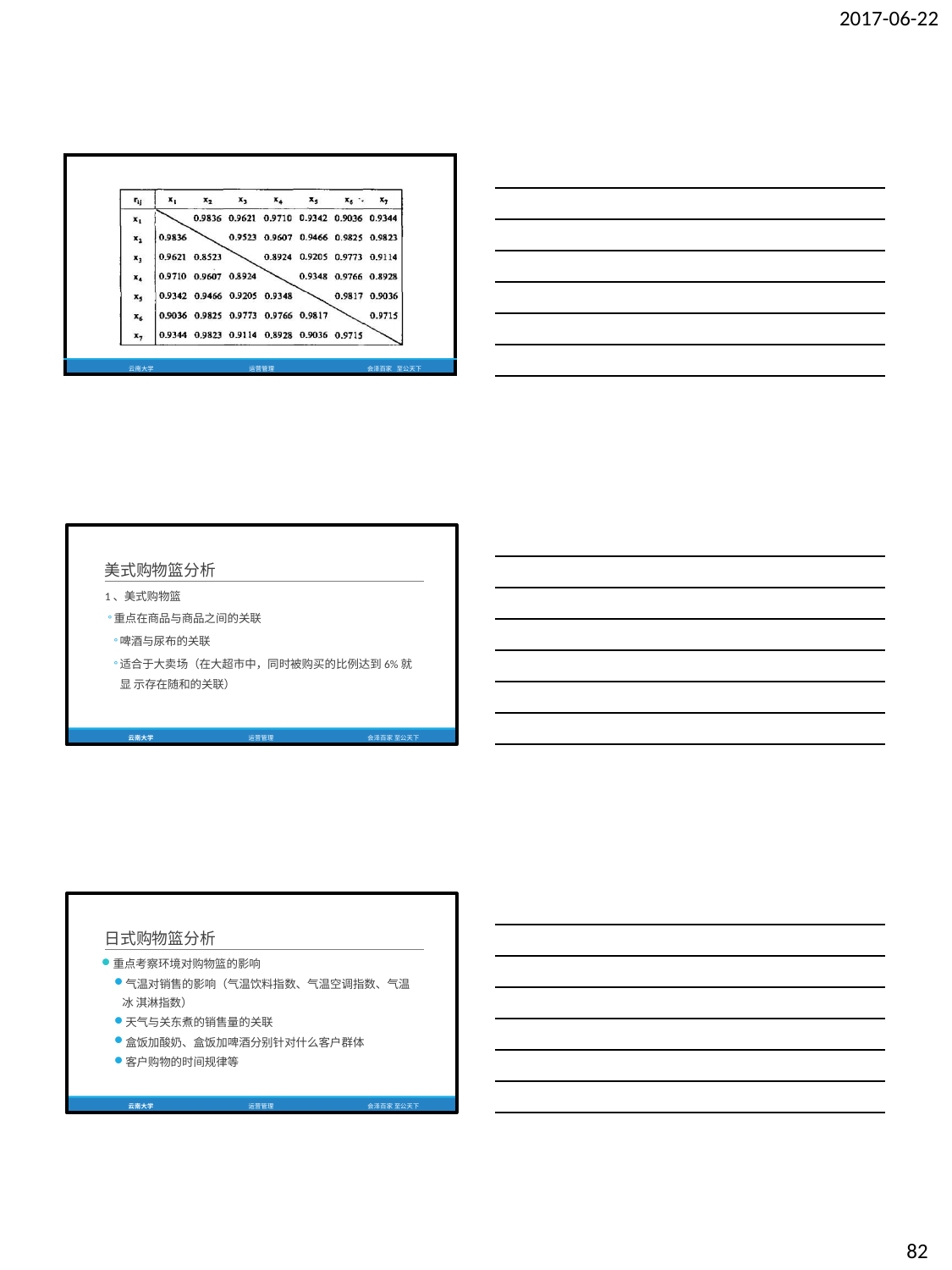

2017-06-22
|  |  |  |  |
| --- | --- | --- | --- |
| 云南大学 | 运营管理 | 会泽百家 | 至公天下 |

美式购物篮分析
1、美式购物篮
重点在商品与商品之间的关联
啤酒与尿布的关联
适合于大卖场（在大超市中，同时被购买的比例达到6%就显 示存在随和的关联）

云南大学
运营管理
会泽百家 至公天下

日式购物篮分析
重点考察环境对购物篮的影响
气温对销售的影响（气温饮料指数、气温空调指数、气温冰 淇淋指数）
天气与关东煮的销售量的关联
盒饭加酸奶、盒饭加啤酒分别针对什么客户群体
客户购物的时间规律等

云南大学
运营管理
会泽百家 至公天下

82